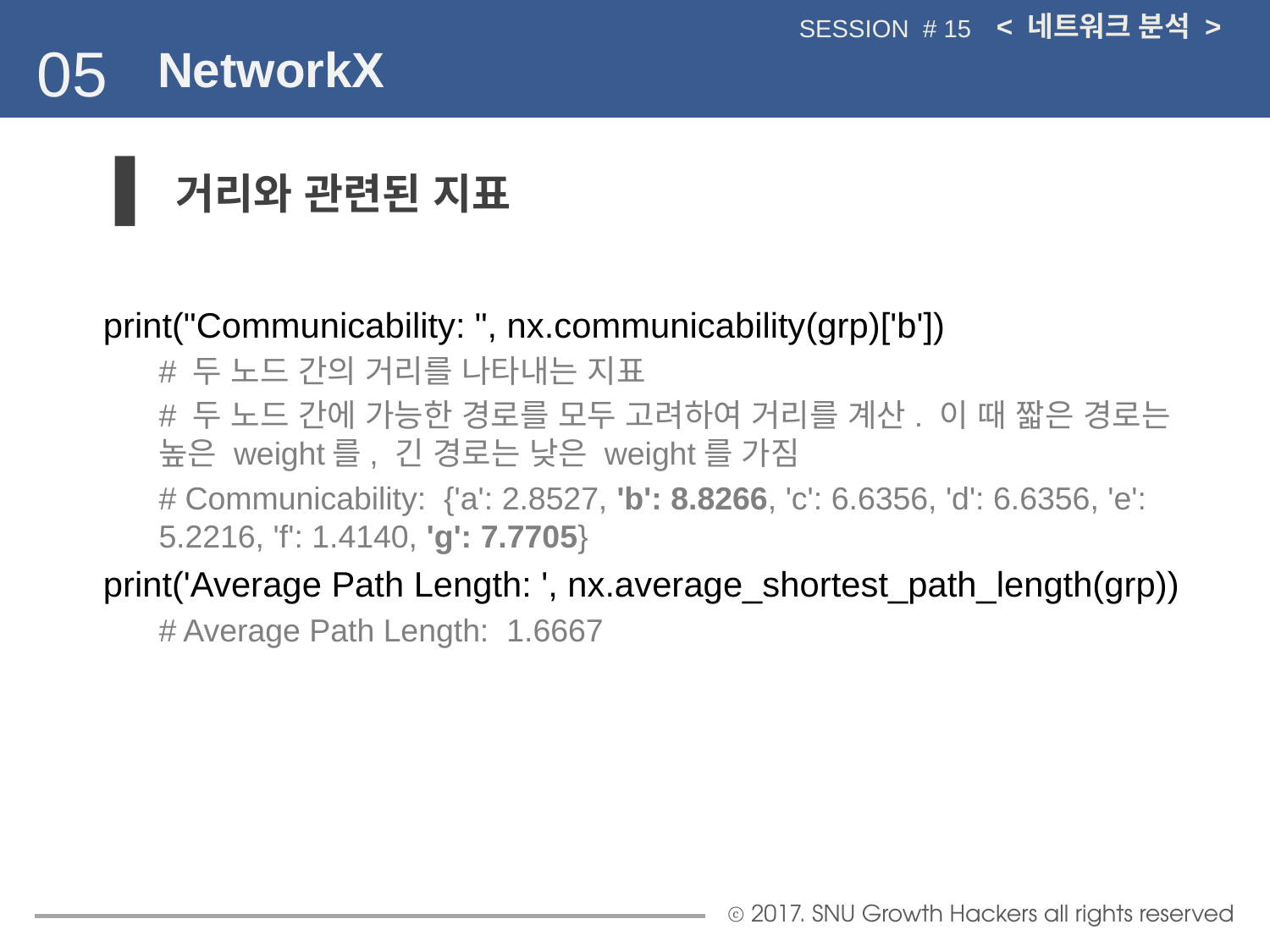

< 네트워크 분석 >
SESSION  # 15
05
NetworkX

거리와 관련된 지표
print("Communicability: ", nx.communicability(grp)['b'])
# 두 노드 간의 거리를 나타내는 지표
# 두 노드 간에 가능한 경로를 모두 고려하여 거리를 계산. 이 때 짧은 경로는 높은 weight를, 긴 경로는 낮은 weight를 가짐
# Communicability:  {'a': 2.8527, 'b': 8.8266, 'c': 6.6356, 'd': 6.6356, 'e': 5.2216, 'f': 1.4140, 'g': 7.7705}
print('Average Path Length: ', nx.average_shortest_path_length(grp))
# Average Path Length:  1.6667
ⓒ 2017. SNU Growth Hackers all rights reserved